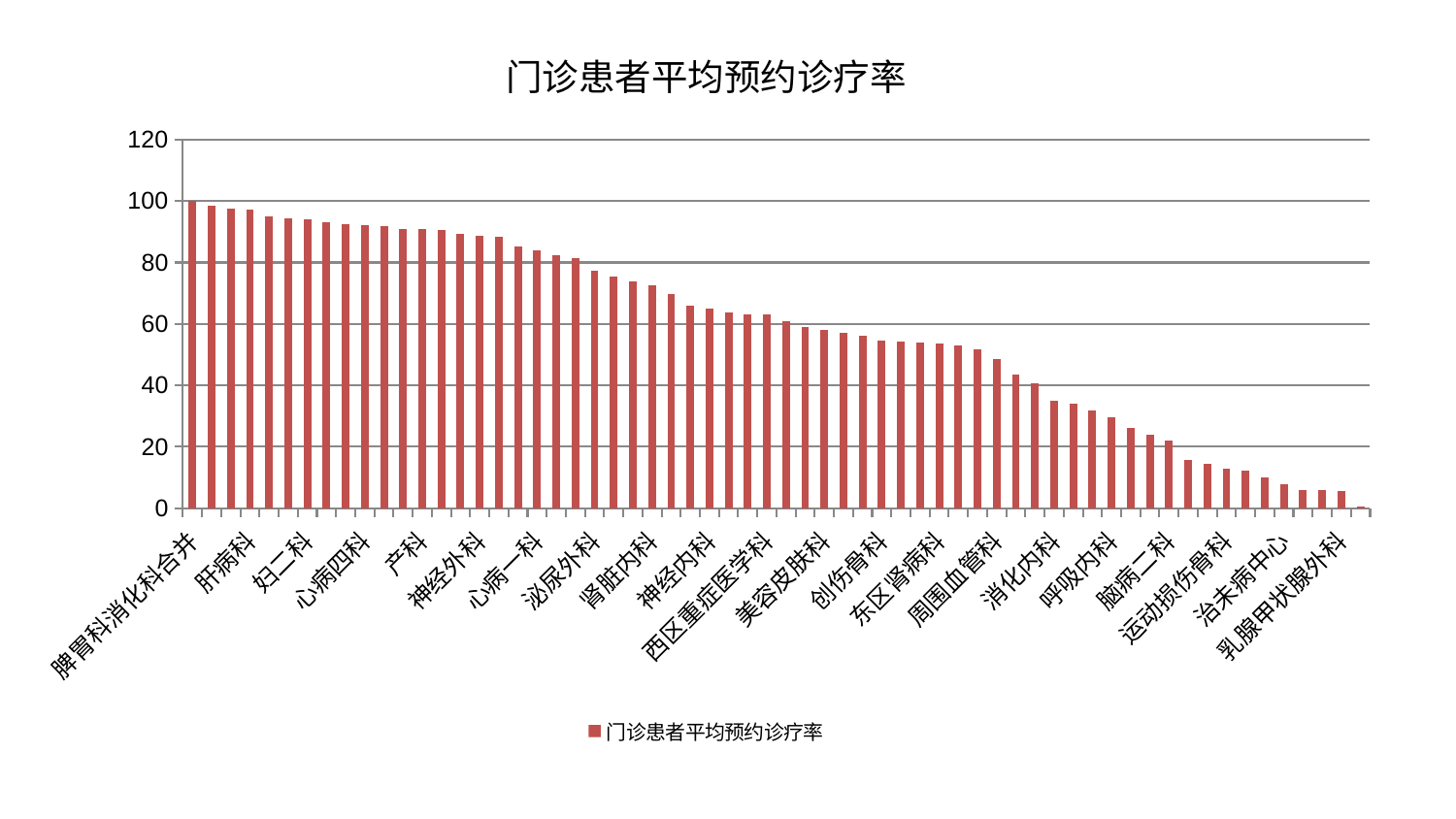

### Chart: 门诊患者平均预约诊疗率

| Category | 门诊患者平均预约诊疗率 |
|---|---|
| 脾胃科消化科合并 | 100.00000000000001 |
| 身心医学科 | 98.44420405041478 |
| 眼科 | 97.48062524658042 |
| 肝病科 | 97.22311415919135 |
| 心病二科 | 94.86949481274651 |
| 肿瘤内科 | 94.27108948180144 |
| 妇二科 | 94.1962231830421 |
| 妇科妇二科合并 | 93.11862383881396 |
| 小儿骨科 | 92.37346745350278 |
| 心病四科 | 92.24161629326113 |
| 口腔科 | 91.79345321205044 |
| 医院 | 91.04313598422708 |
| 产科 | 90.89650579458008 |
| 普通外科 | 90.6583421873334 |
| 重症医学科 | 89.46754906192048 |
| 神经外科 | 88.76451637222735 |
| 微创骨科 | 88.45334795871932 |
| 肾病科 | 85.1740392675898 |
| 心病一科 | 83.94629841893705 |
| 妇科 | 82.38581748452769 |
| 内分泌科 | 81.35232474320412 |
| 泌尿外科 | 77.365429082485 |
| 脑病三科 | 75.47766662430882 |
| 耳鼻喉科 | 73.75679340694539 |
| 肾脏内科 | 72.67486227032214 |
| 针灸科 | 69.60543805046821 |
| 肛肠科 | 65.83344651367678 |
| 神经内科 | 64.99455000014643 |
| 皮肤科 | 63.64039949397003 |
| 显微骨科 | 63.235605659686165 |
| 西区重症医学科 | 63.032963715975896 |
| 血液科 | 60.88037194478967 |
| 肝胆外科 | 58.93298087755396 |
| 美容皮肤科 | 57.973114287719234 |
| 推拿科 | 57.07535002623317 |
| 老年医学科 | 56.11103202214462 |
| 创伤骨科 | 54.734040472866425 |
| 风湿病科 | 54.32100104508019 |
| 东区重症医学科 | 53.8555489445926 |
| 东区肾病科 | 53.694457014843834 |
| 儿科 | 53.01953425202975 |
| 脑病一科 | 51.75101179683378 |
| 周围血管科 | 48.44069554905687 |
| 中医外治中心 | 43.589370015961855 |
| 心病三科 | 40.715566550757096 |
| 消化内科 | 35.04625993765788 |
| 骨科 | 33.96798644432915 |
| 综合内科 | 31.747338177333457 |
| 呼吸内科 | 29.477371427055907 |
| 康复科 | 25.985073727139994 |
| 男科 | 23.937915322660505 |
| 脑病二科 | 22.009468855395795 |
| 胸外科 | 15.650271609342607 |
| 脾胃病科 | 14.52514785618908 |
| 运动损伤骨科 | 12.955118927418155 |
| 中医经典科 | 12.346797103317682 |
| 脊柱骨科 | 10.09953203914146 |
| 治未病中心 | 7.790933938322414 |
| 心血管内科 | 6.032960969760003 |
| 小儿推拿科 | 5.897037163921552 |
| 乳腺甲状腺外科 | 5.611310936732659 |
| 关节骨科 | 0.7263401670333881 |
197